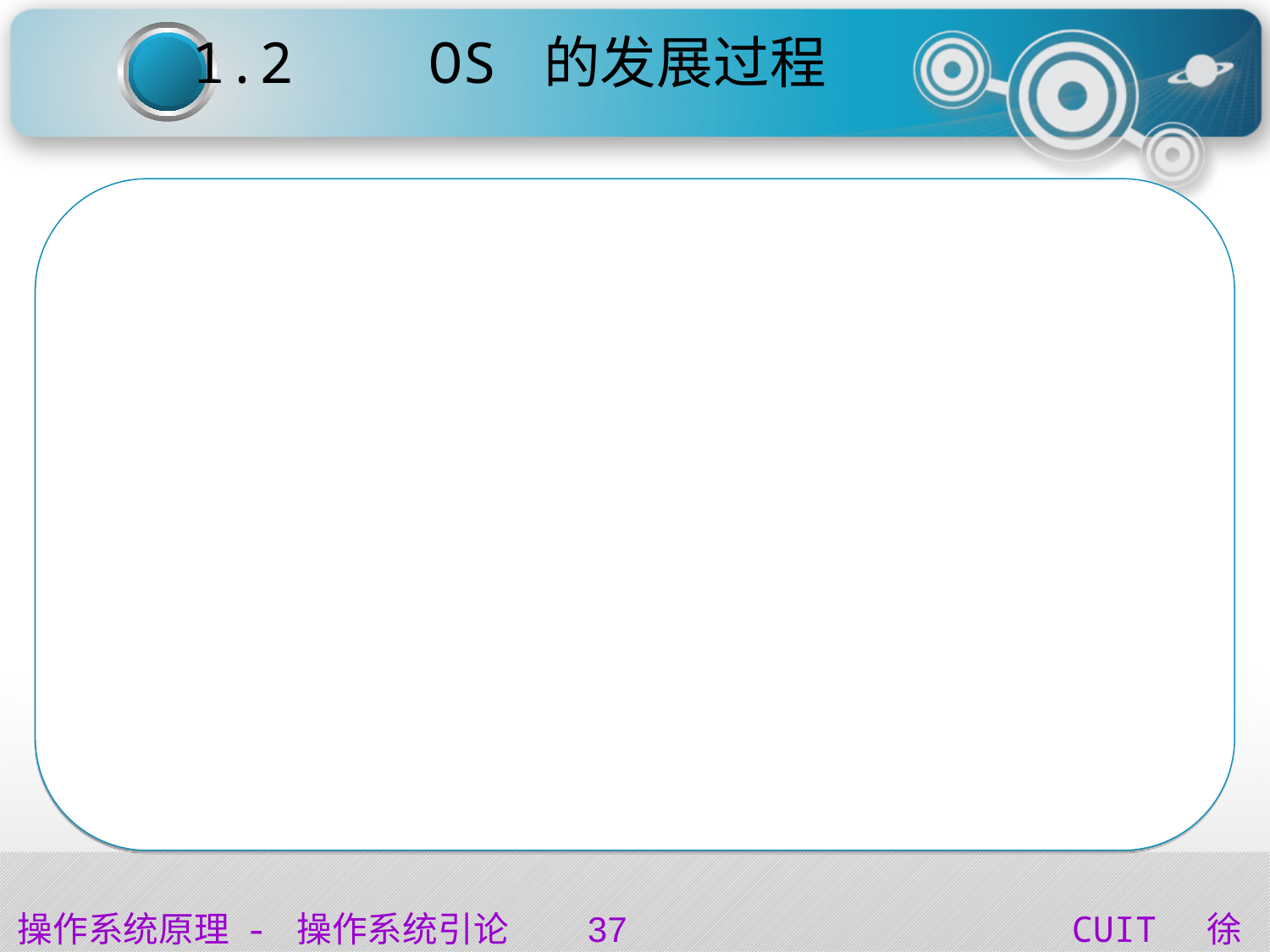

1.2    OS 的发展过程
通用OS
同时兼有多道批处理，分时，实时处理的功能，或其中两种功能以上。

个人计算机上的OS
联机交互式单用户、多任务OS。